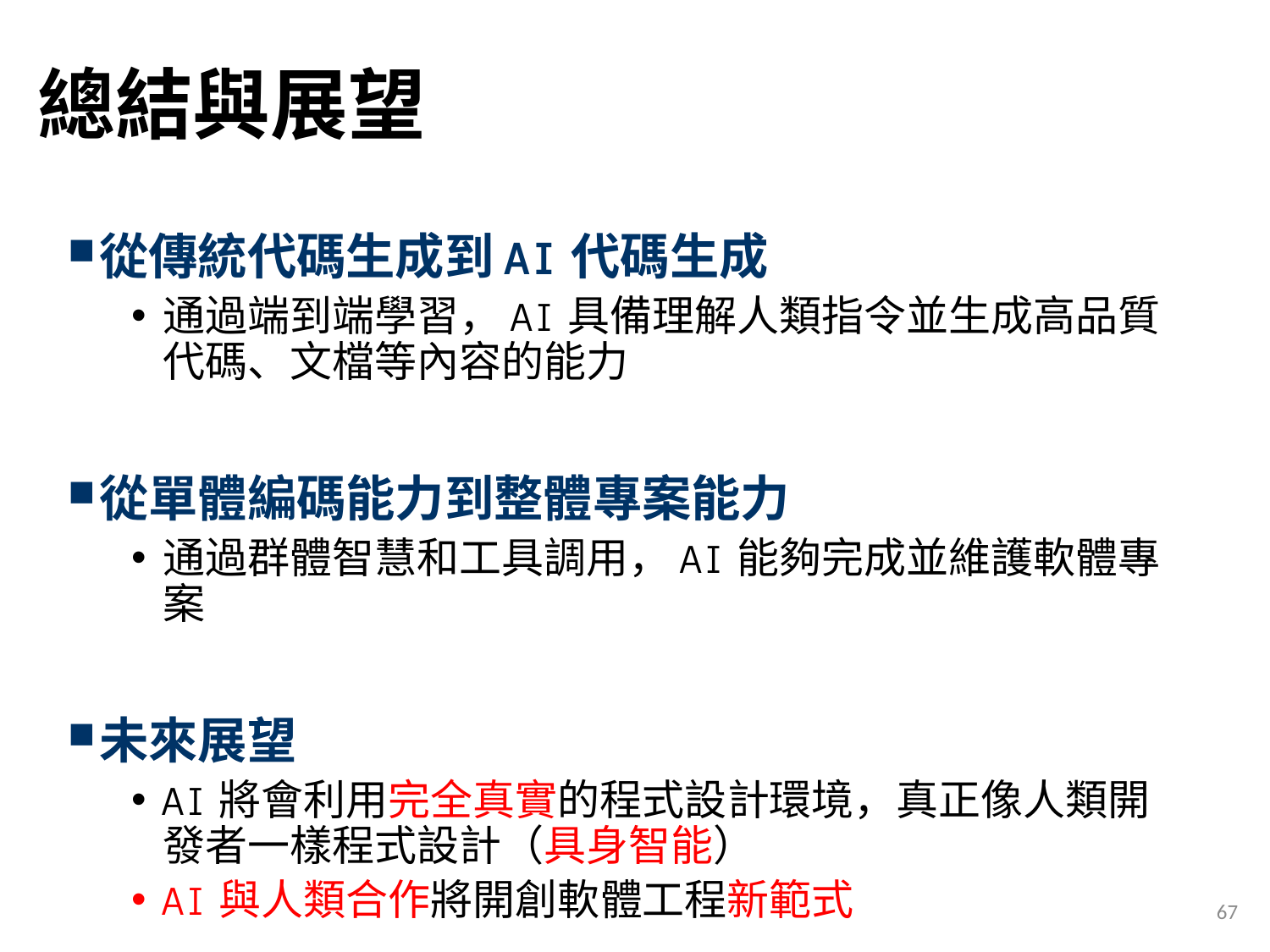

# 總結與展望
從傳統代碼生成到AI代碼生成
通過端到端學習，AI具備理解人類指令並生成高品質代碼、文檔等內容的能力

從單體編碼能力到整體專案能力
通過群體智慧和工具調用，AI能夠完成並維護軟體專案

未來展望
AI將會利用完全真實的程式設計環境，真正像人類開發者一樣程式設計（具身智能）
AI與人類合作將開創軟體工程新範式

67